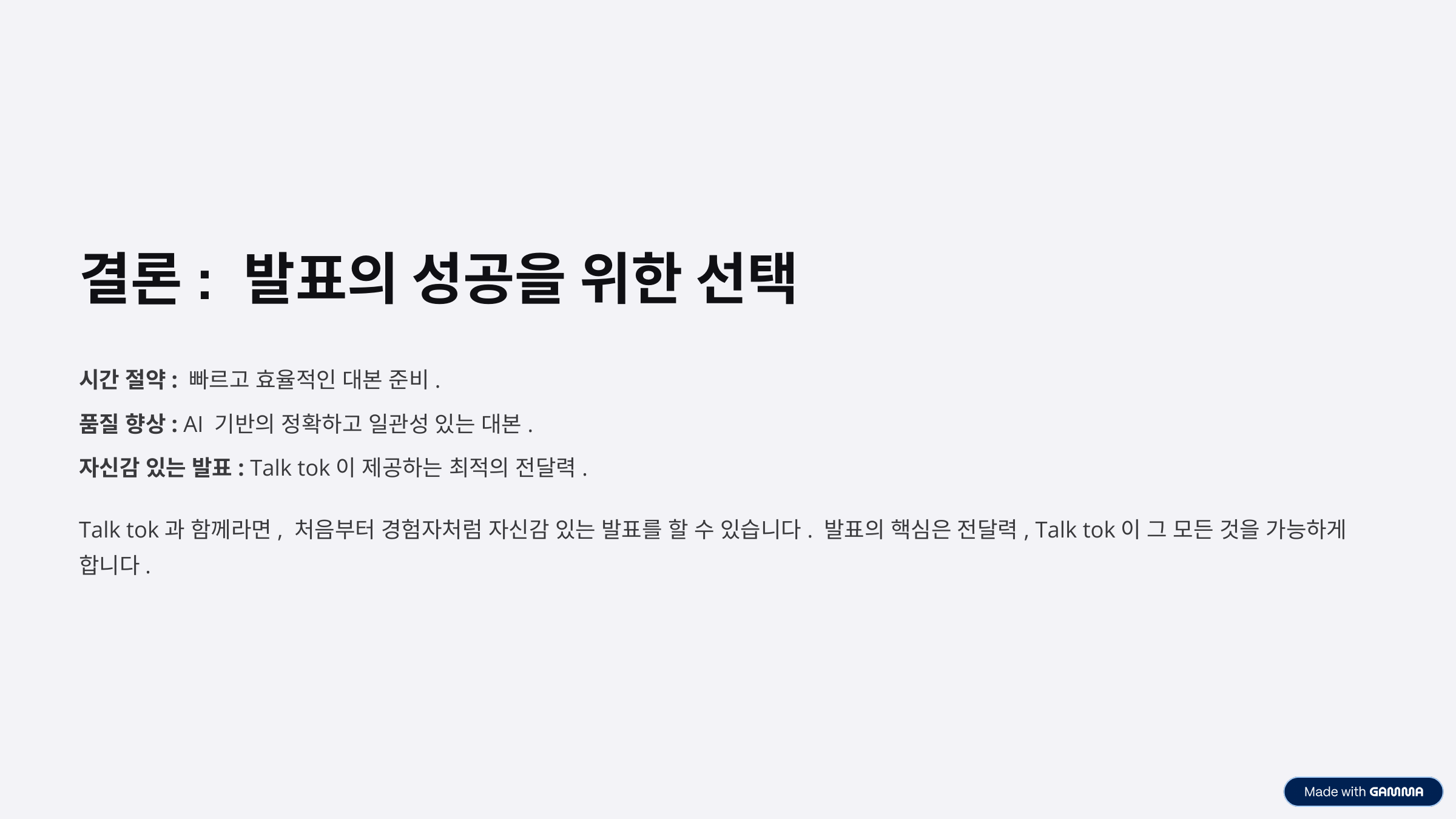

결론: 발표의 성공을 위한 선택
시간 절약: 빠르고 효율적인 대본 준비.
품질 향상: AI 기반의 정확하고 일관성 있는 대본.
자신감 있는 발표: Talk tok이 제공하는 최적의 전달력.
Talk tok과 함께라면, 처음부터 경험자처럼 자신감 있는 발표를 할 수 있습니다. 발표의 핵심은 전달력, Talk tok이 그 모든 것을 가능하게 합니다.